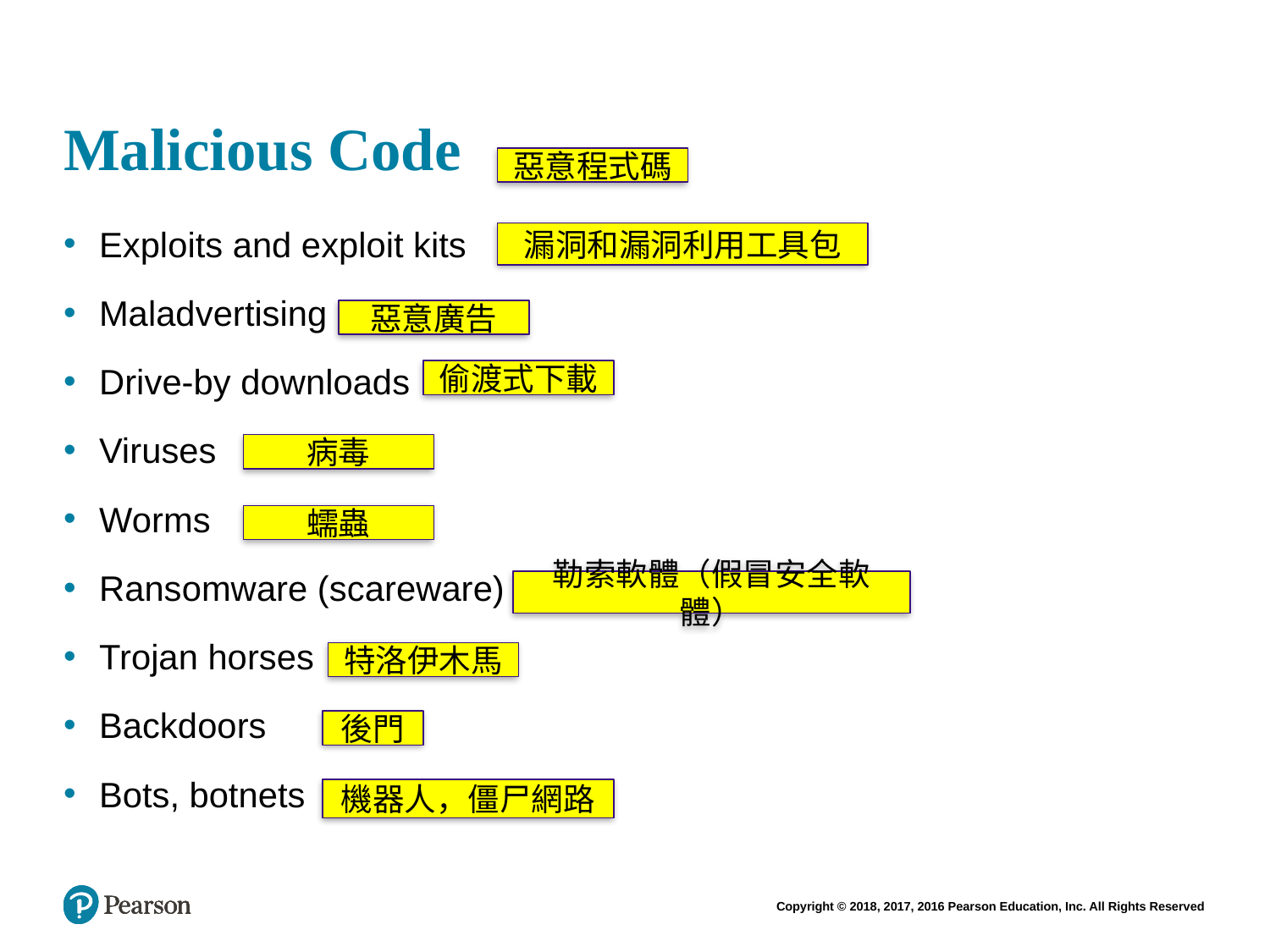

# Malicious Code
惡意程式碼
Exploits and exploit kits
Maladvertising
Drive-by downloads
Viruses
Worms
Ransomware (scareware)
Trojan horses
Backdoors
Bots, botnets
漏洞和漏洞利用工具包
惡意廣告
偷渡式下載
病毒
蠕蟲
勒索軟體（假冒安全軟體）
特洛伊木馬
後門
機器人，僵尸網路